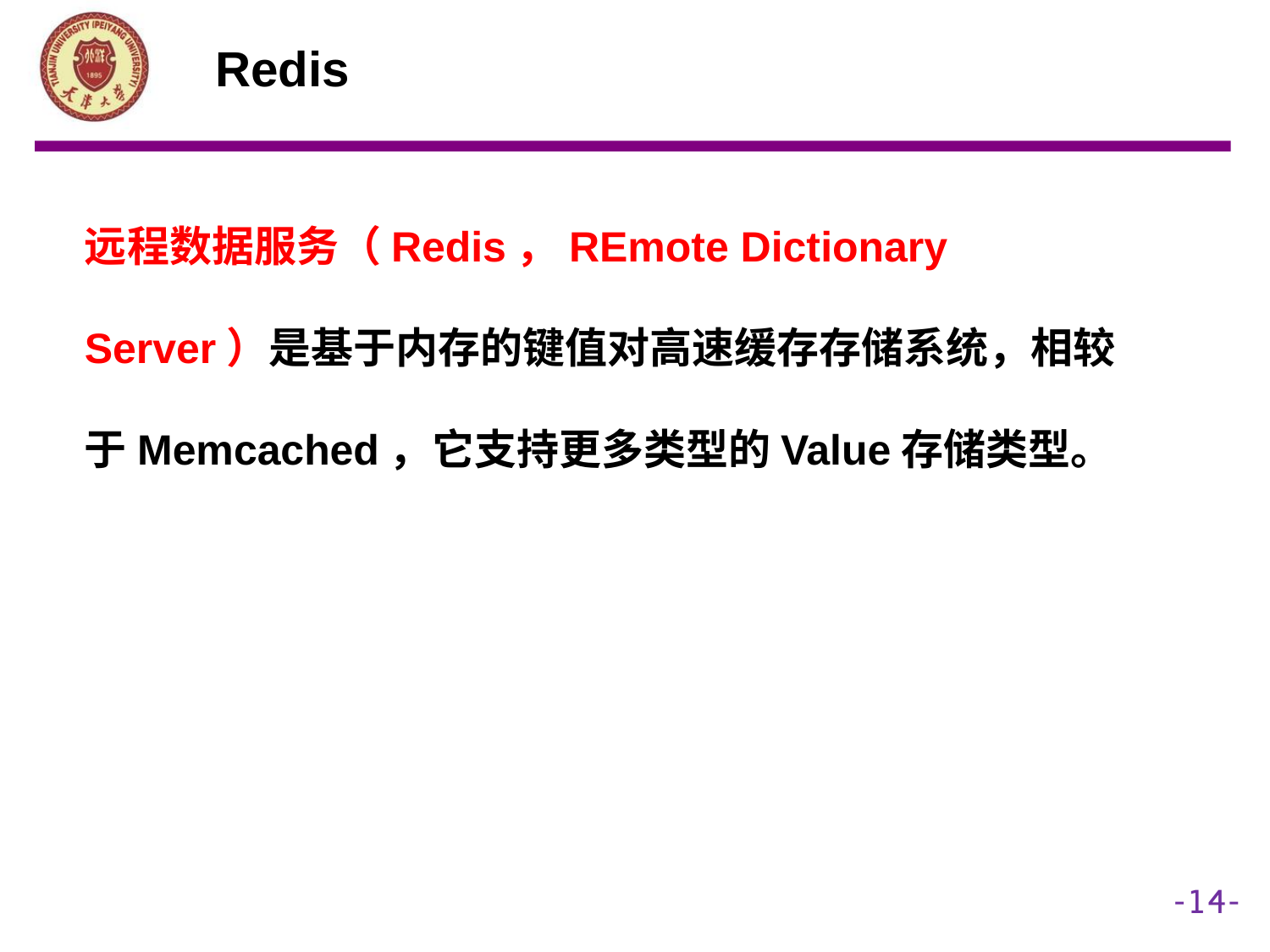

Redis
远程数据服务（Redis，REmote Dictionary Server）是基于内存的键值对高速缓存存储系统，相较于Memcached，它支持更多类型的Value存储类型。